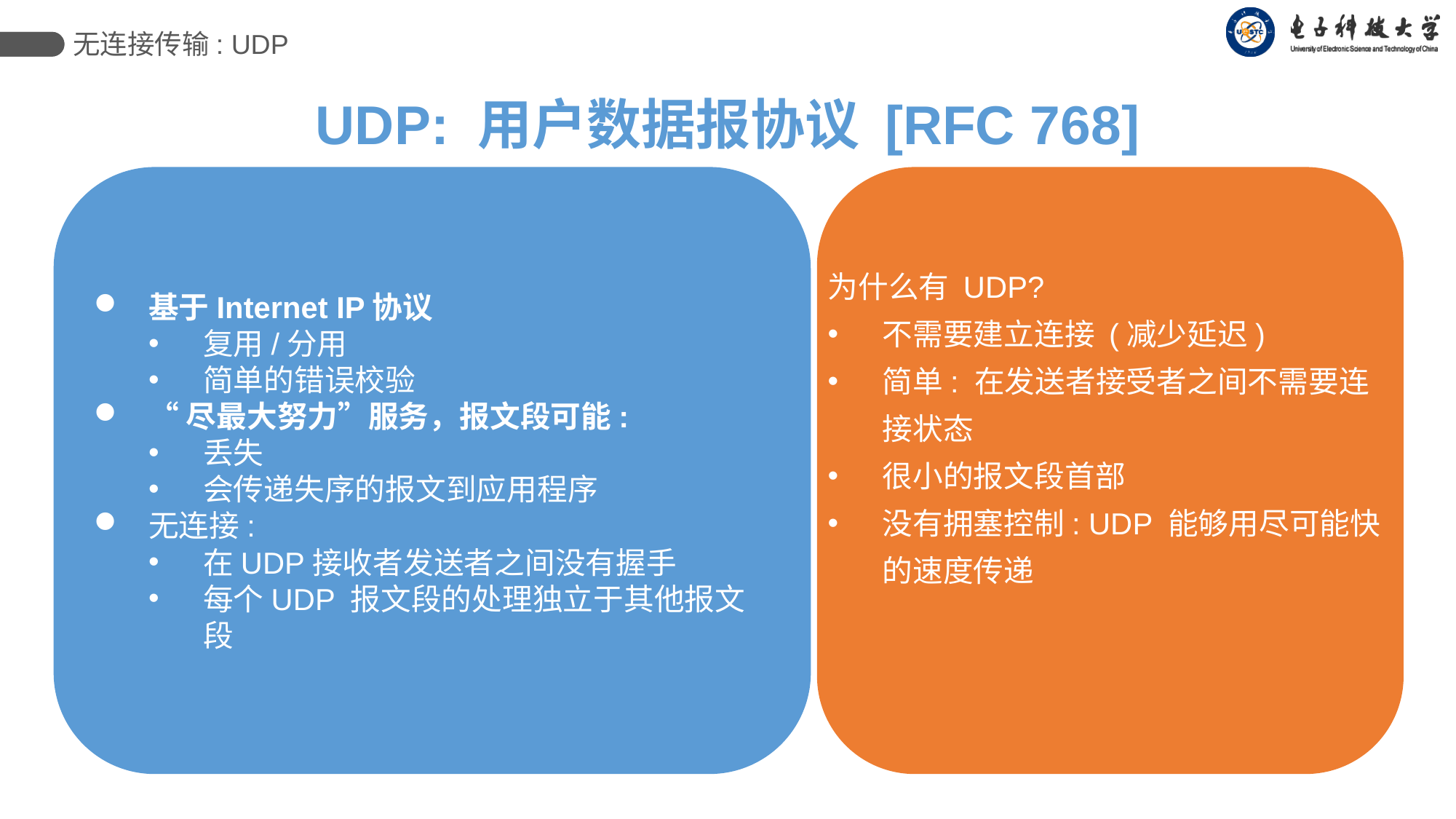

无连接传输: UDP

UDP: 用户数据报协议 [RFC 768]
基于Internet IP协议
复用/分用
简单的错误校验
“尽最大努力”服务，报文段可能:
丢失
会传递失序的报文到应用程序
无连接:
在UDP接收者发送者之间没有握手
每个UDP 报文段的处理独立于其他报文段

为什么有 UDP?
不需要建立连接 (减少延迟)
简单: 在发送者接受者之间不需要连接状态
很小的报文段首部
没有拥塞控制: UDP 能够用尽可能快的速度传递